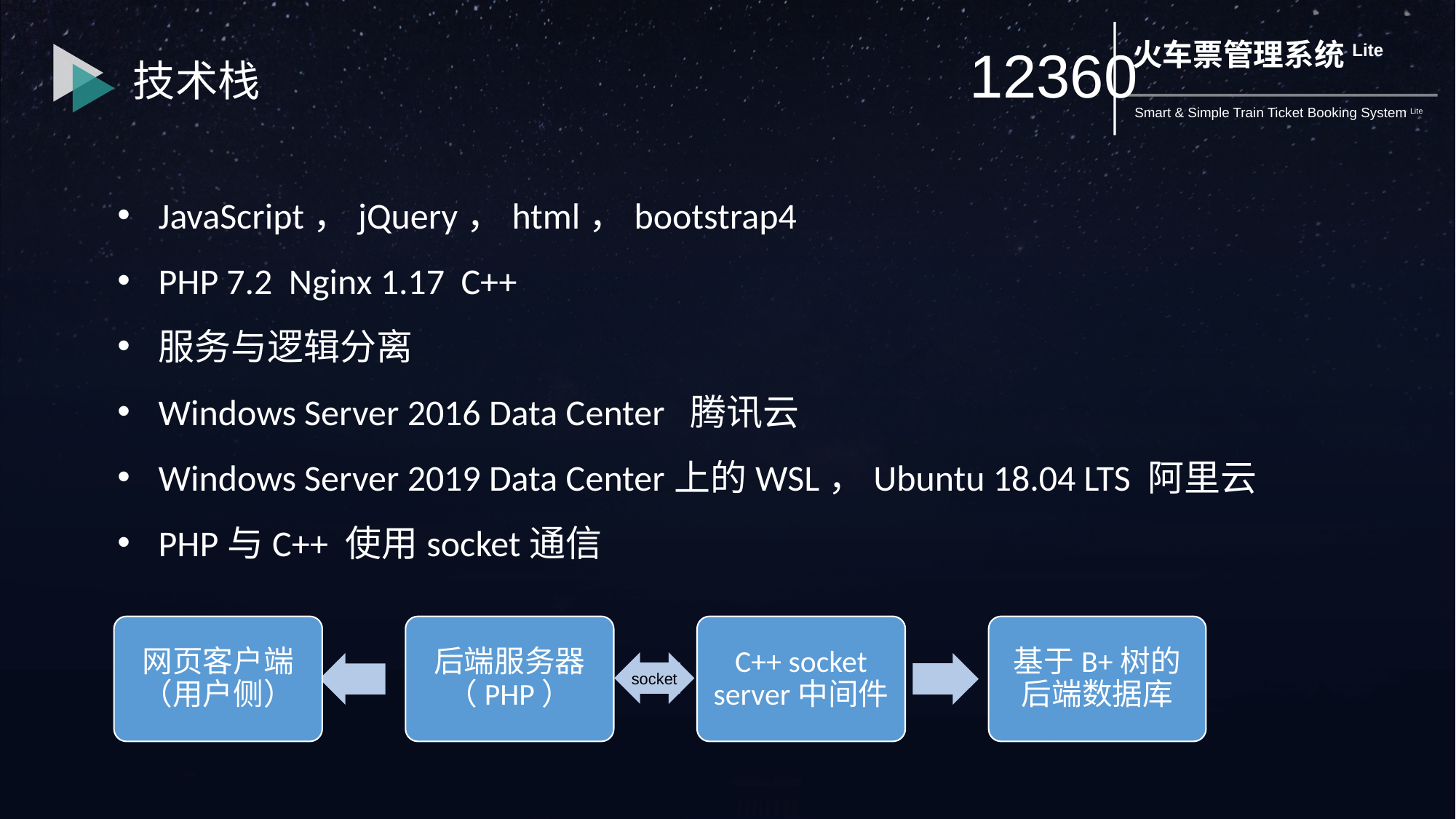

火车票管理系统Lite
12360
Smart & Simple Train Ticket Booking System Lite

技术栈
JavaScript，jQuery，html，bootstrap4
PHP 7.2  Nginx 1.17  C++
服务与逻辑分离
Windows Server 2016 Data Center  腾讯云
Windows Server 2019 Data Center上的WSL，Ubuntu 18.04 LTS 阿里云
PHP与C++ 使用socket通信
网页客户端（用户侧）
后端服务器（PHP）
C++ socket server中间件
基于B+树的后端数据库

socket